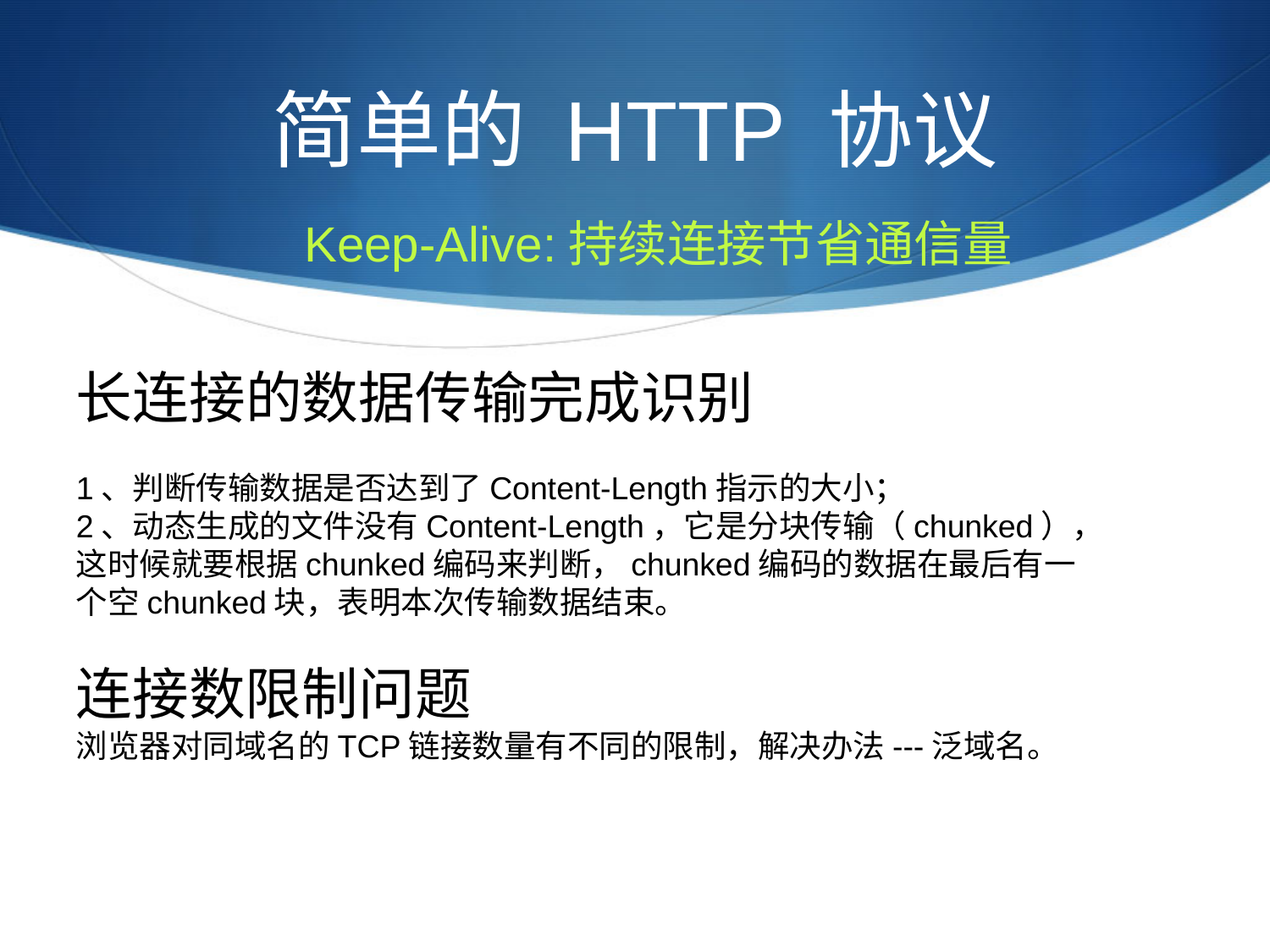

# 简单的 HTTP 协议
Keep-Alive:持续连接节省通信量
长连接的数据传输完成识别

1、判断传输数据是否达到了Content-Length指示的大小；
2、动态生成的文件没有Content-Length，它是分块传输（chunked），这时候就要根据chunked编码来判断，chunked编码的数据在最后有一个空chunked块，表明本次传输数据结束。

连接数限制问题
浏览器对同域名的TCP链接数量有不同的限制，解决办法---泛域名。